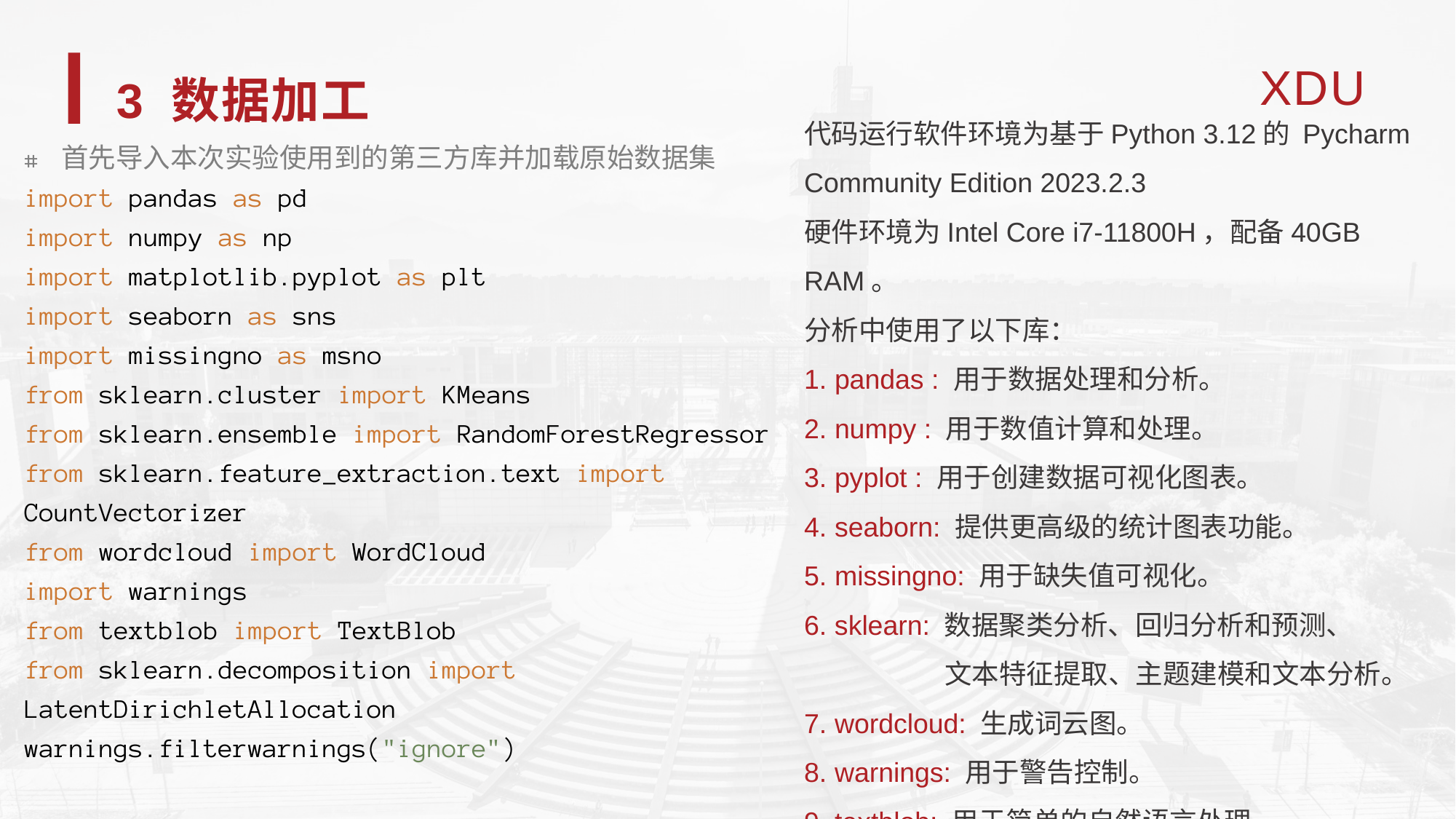

3 数据加工
代码运行软件环境为基于Python 3.12的 Pycharm Community Edition 2023.2.3
硬件环境为Intel Core i7-11800H，配备40GB RAM。
分析中使用了以下库：
1. pandas : 用于数据处理和分析。
2. numpy : 用于数值计算和处理。
3. pyplot : 用于创建数据可视化图表。
4. seaborn: 提供更高级的统计图表功能。
5. missingno: 用于缺失值可视化。
6. sklearn: 数据聚类分析、回归分析和预测、
	    文本特征提取、主题建模和文本分析。
7. wordcloud: 生成词云图。
8. warnings: 用于警告控制。
9. textblob: 用于简单的自然语言处理。
# 首先导入本次实验使用到的第三方库并加载原始数据集
import pandas as pd
import numpy as np
import matplotlib.pyplot as plt
import seaborn as sns
import missingno as msno
from sklearn.cluster import KMeans
from sklearn.ensemble import RandomForestRegressor
from sklearn.feature_extraction.text import CountVectorizer
from wordcloud import WordCloud
import warnings
from textblob import TextBlob
from sklearn.decomposition import LatentDirichletAllocation
warnings.filterwarnings("ignore")